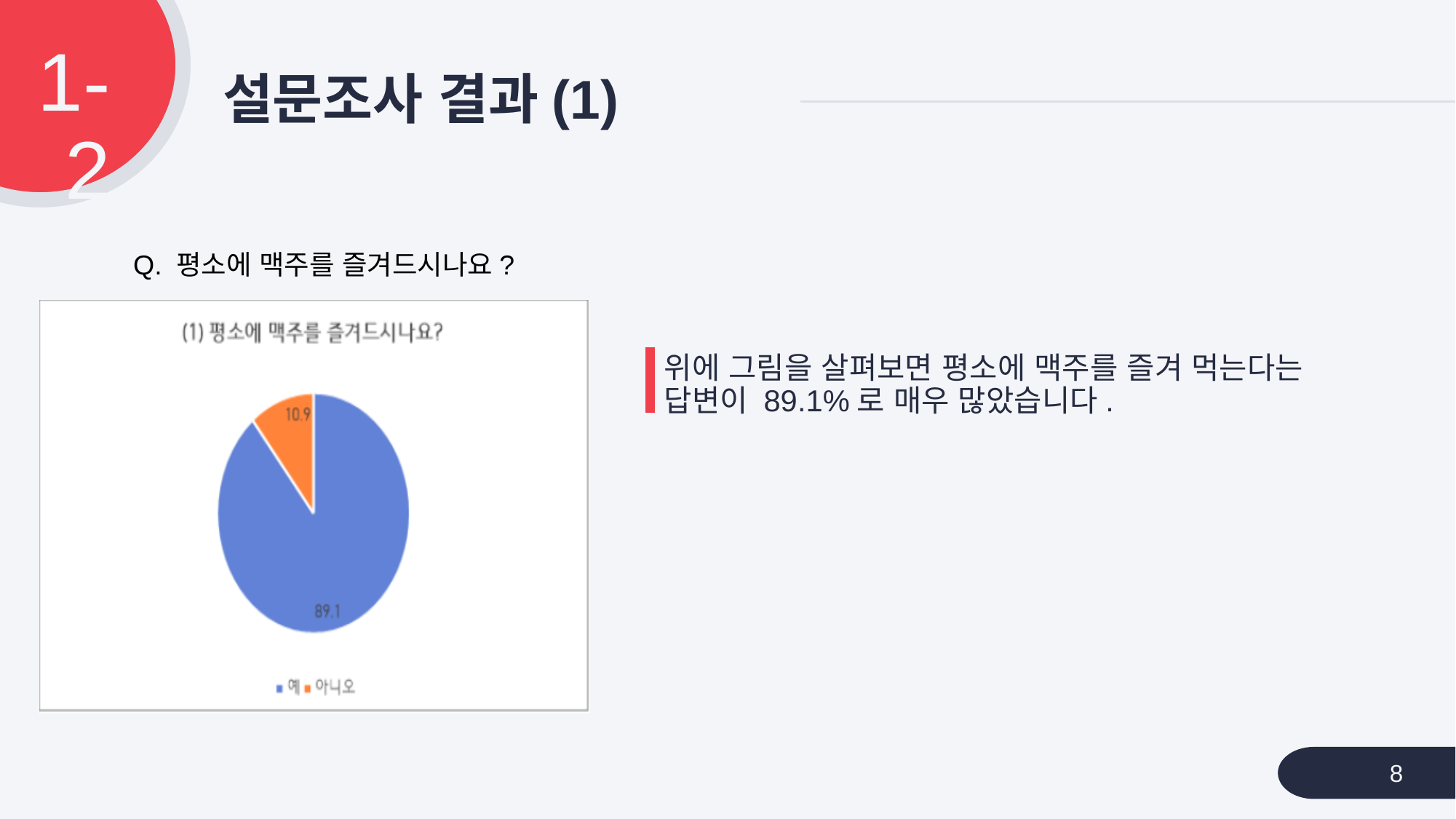

1-2
# 설문조사 결과(1)
Q. 평소에 맥주를 즐겨드시나요?

### Chart: Q. 평소에 맥주를 즐겨드시나요?

| Category |
|---|
위에 그림을 살펴보면 평소에 맥주를 즐겨 먹는다는 답변이 89.1%로 매우 많았습니다.
        8